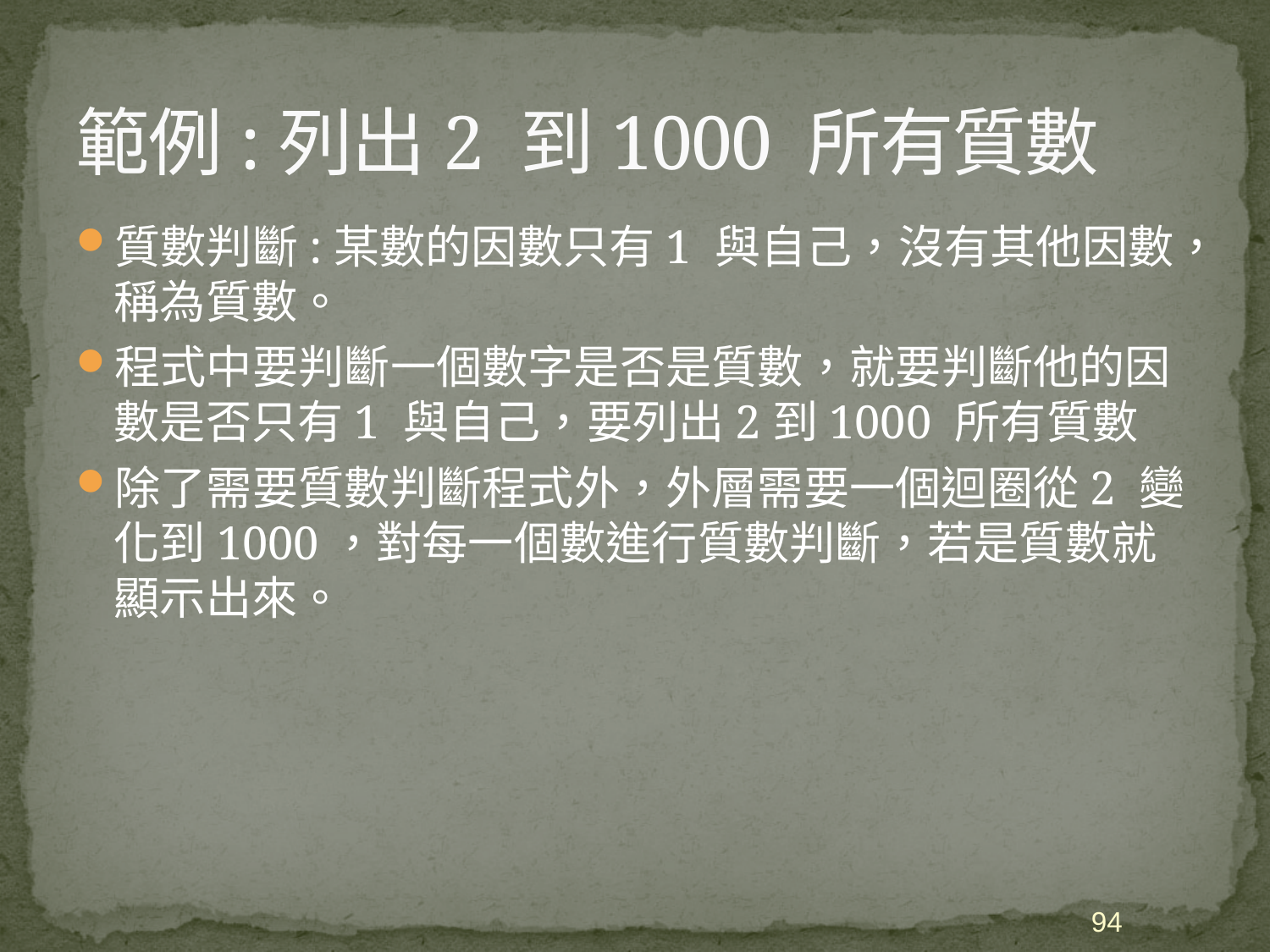

# 範例:列出2 到1000 所有質數
質數判斷:某數的因數只有1 與自己，沒有其他因數，稱為質數。
程式中要判斷一個數字是否是質數，就要判斷他的因數是否只有1 與自己，要列出2到1000 所有質數
除了需要質數判斷程式外，外層需要一個迴圈從2 變化到1000，對每一個數進行質數判斷，若是質數就顯示出來。
94